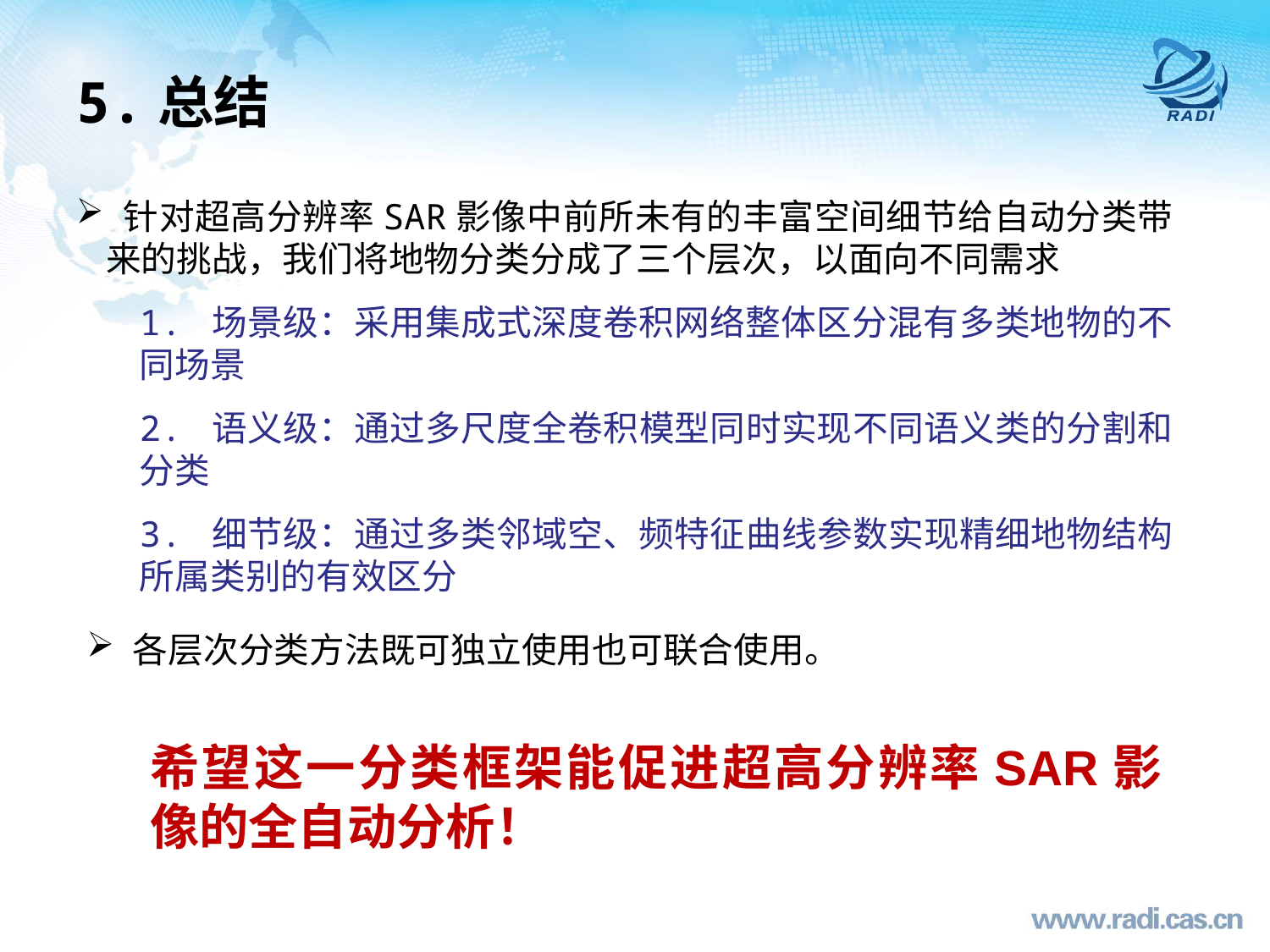

# 5.总结
 针对超高分辨率SAR影像中前所未有的丰富空间细节给自动分类带来的挑战，我们将地物分类分成了三个层次，以面向不同需求
1. 场景级：采用集成式深度卷积网络整体区分混有多类地物的不同场景
2. 语义级：通过多尺度全卷积模型同时实现不同语义类的分割和分类
3. 细节级：通过多类邻域空、频特征曲线参数实现精细地物结构所属类别的有效区分
 各层次分类方法既可独立使用也可联合使用。
希望这一分类框架能促进超高分辨率SAR影像的全自动分析！